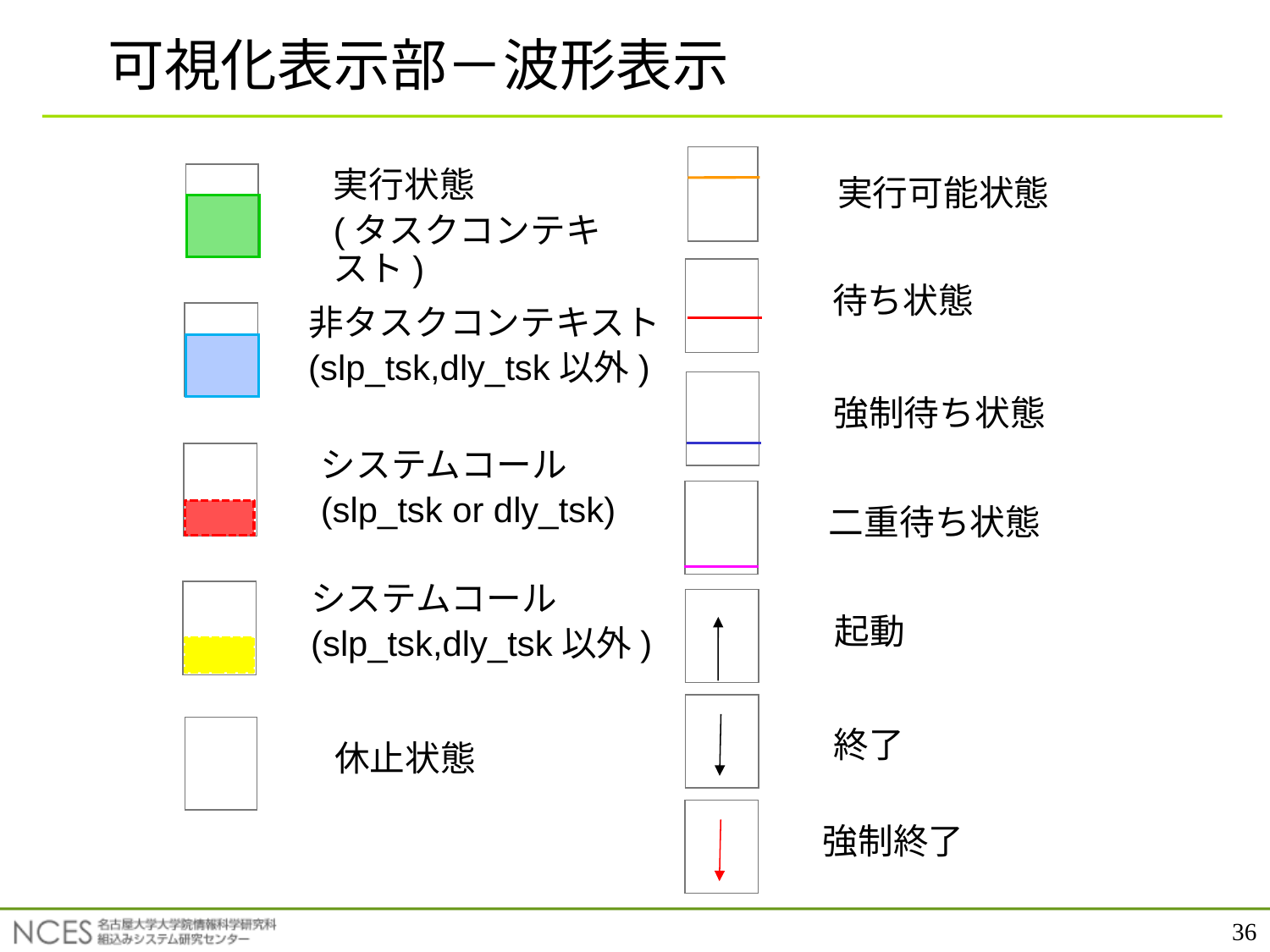

# 可視化表示部－波形表示

実行状態
(タスクコンテキスト)

実行可能状態

待ち状態
非タスクコンテキスト
(slp_tsk,dly_tsk以外)

強制待ち状態
システムコール
(slp_tsk or dly_tsk)

二重待ち状態

システムコール
(slp_tsk,dly_tsk以外)

起動

終了
休止状態

強制終了

36